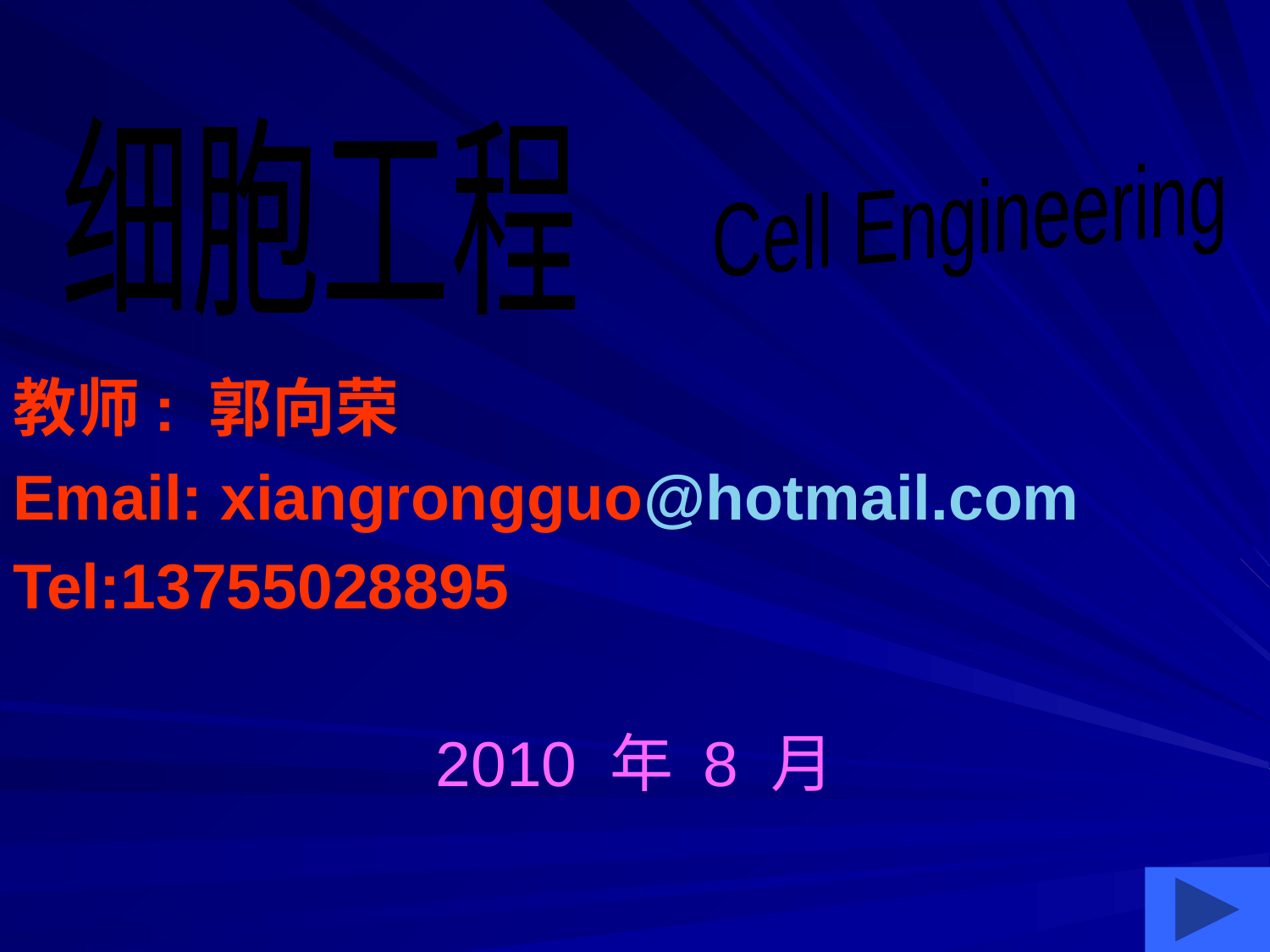

教师: 郭向荣
Email: xiangrongguo@hotmail.com
Tel:13755028895

2010 年 8 月

细胞工程
Cell Engineering